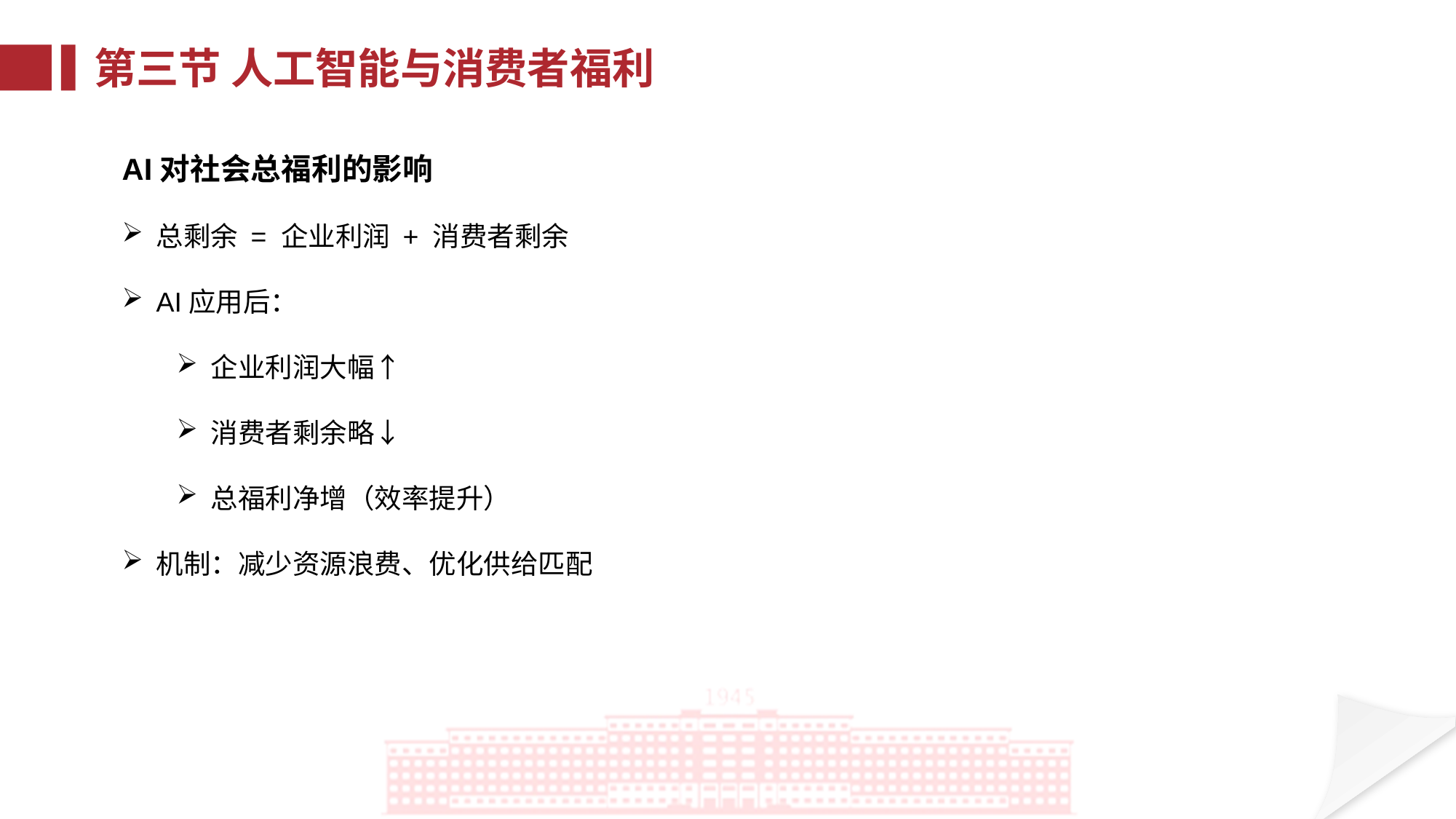

第三节 人工智能与消费者福利

AI对社会总福利的影响
总剩余 = 企业利润 + 消费者剩余
AI应用后：
企业利润大幅↑
消费者剩余略↓
总福利净增（效率提升）
机制：减少资源浪费、优化供给匹配